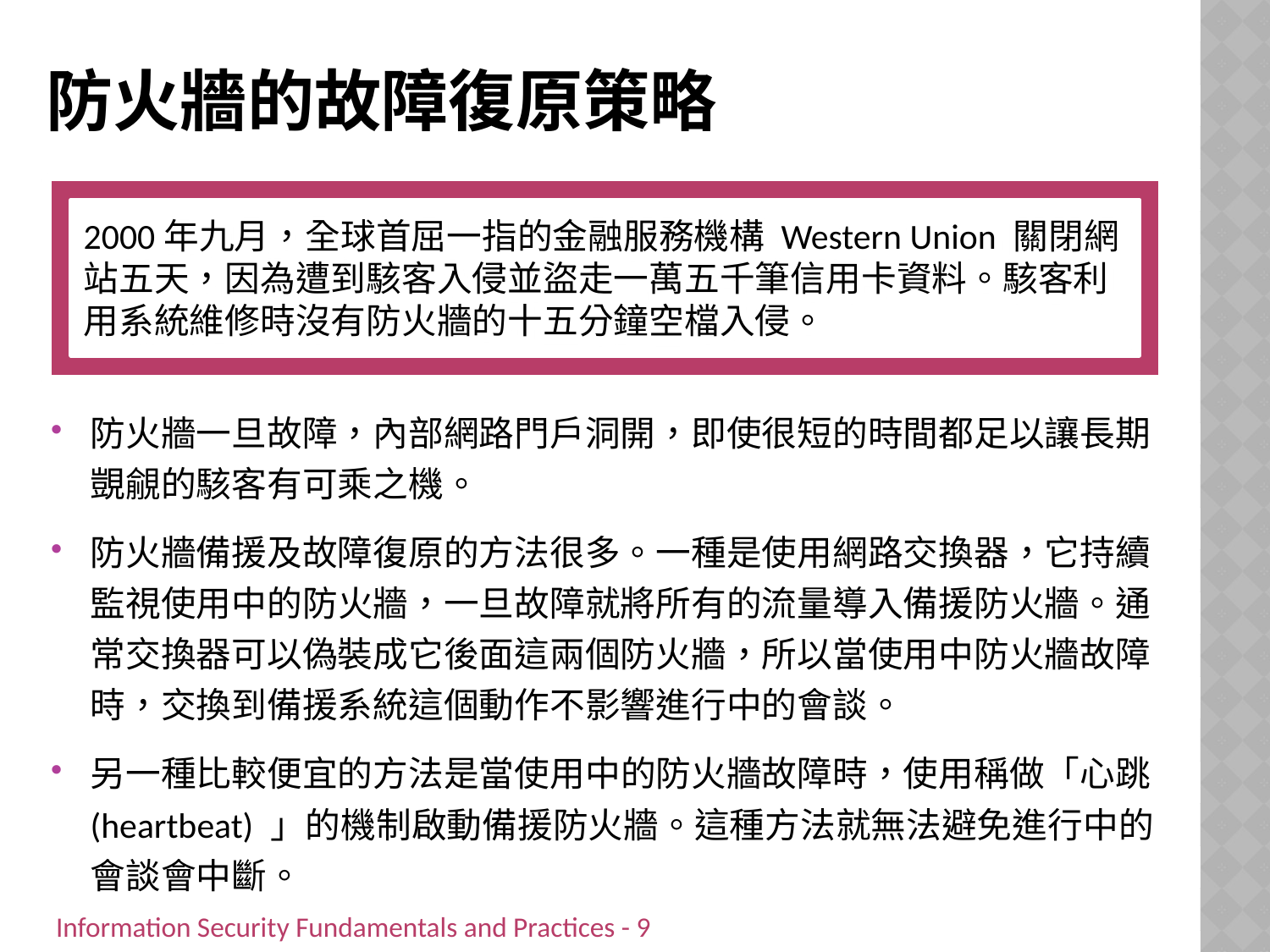

# 防火牆的故障復原策略
2000年九月，全球首屈一指的金融服務機構 Western Union 關閉網站五天，因為遭到駭客入侵並盜走一萬五千筆信用卡資料。駭客利用系統維修時沒有防火牆的十五分鐘空檔入侵。
防火牆一旦故障，內部網路門戶洞開，即使很短的時間都足以讓長期覬覦的駭客有可乘之機。
防火牆備援及故障復原的方法很多。一種是使用網路交換器，它持續監視使用中的防火牆，一旦故障就將所有的流量導入備援防火牆。通常交換器可以偽裝成它後面這兩個防火牆，所以當使用中防火牆故障時，交換到備援系統這個動作不影響進行中的會談。
另一種比較便宜的方法是當使用中的防火牆故障時，使用稱做「心跳 (heartbeat) 」的機制啟動備援防火牆。這種方法就無法避免進行中的會談會中斷。